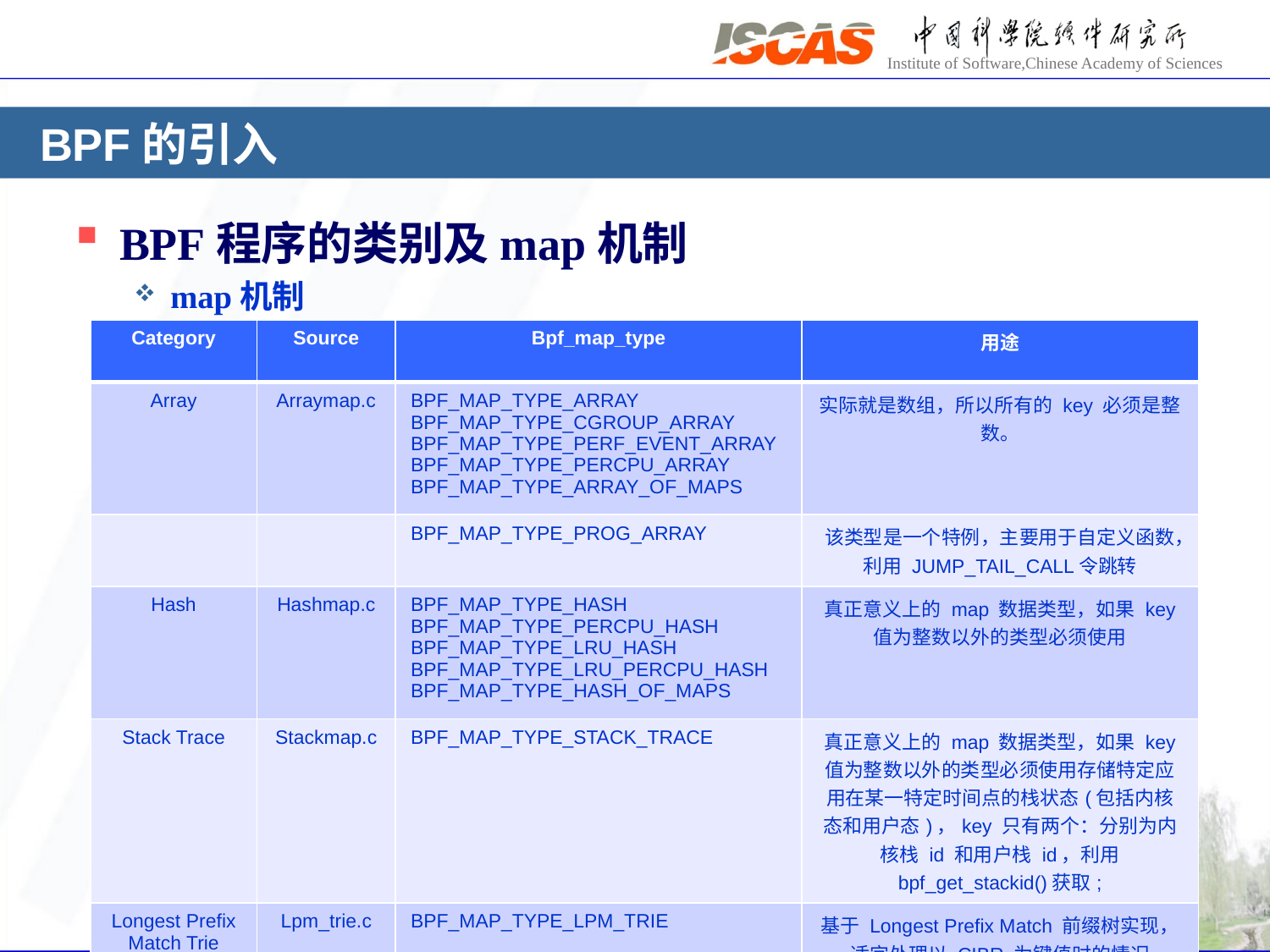

# BPF的引入
BPF程序的类别及map机制
map机制
| Category | Source | Bpf\_map\_type | 用途 |
| --- | --- | --- | --- |
| Array | Arraymap.c | BPF\_MAP\_TYPE\_ARRAY BPF\_MAP\_TYPE\_CGROUP\_ARRAY BPF\_MAP\_TYPE\_PERF\_EVENT\_ARRAY BPF\_MAP\_TYPE\_PERCPU\_ARRAY BPF\_MAP\_TYPE\_ARRAY\_OF\_MAPS | 实际就是数组，所以所有的 key 必须是整数。 |
|  |  | BPF\_MAP\_TYPE\_PROG\_ARRAY | 该类型是一个特例，主要用于自定义函数，利用 JUMP\_TAIL\_CALL令跳转 |
| Hash | Hashmap.c | BPF\_MAP\_TYPE\_HASH BPF\_MAP\_TYPE\_PERCPU\_HASH BPF\_MAP\_TYPE\_LRU\_HASH BPF\_MAP\_TYPE\_LRU\_PERCPU\_HASH BPF\_MAP\_TYPE\_HASH\_OF\_MAPS | 真正意义上的 map 数据类型，如果 key 值为整数以外的类型必须使用 |
| Stack Trace | Stackmap.c | BPF\_MAP\_TYPE\_STACK\_TRACE | 真正意义上的 map 数据类型，如果 key 值为整数以外的类型必须使用存储特定应用在某一特定时间点的栈状态(包括内核态和用户态)，key 只有两个：分别为内核栈 id 和用户栈 id，利用 bpf\_get\_stackid()获取; |
| Longest Prefix Match Trie | Lpm\_trie.c | BPF\_MAP\_TYPE\_LPM\_TRIE | 基于 Longest Prefix Match 前缀树实现，适宜处理以 CIBR 为键值时的情况 |